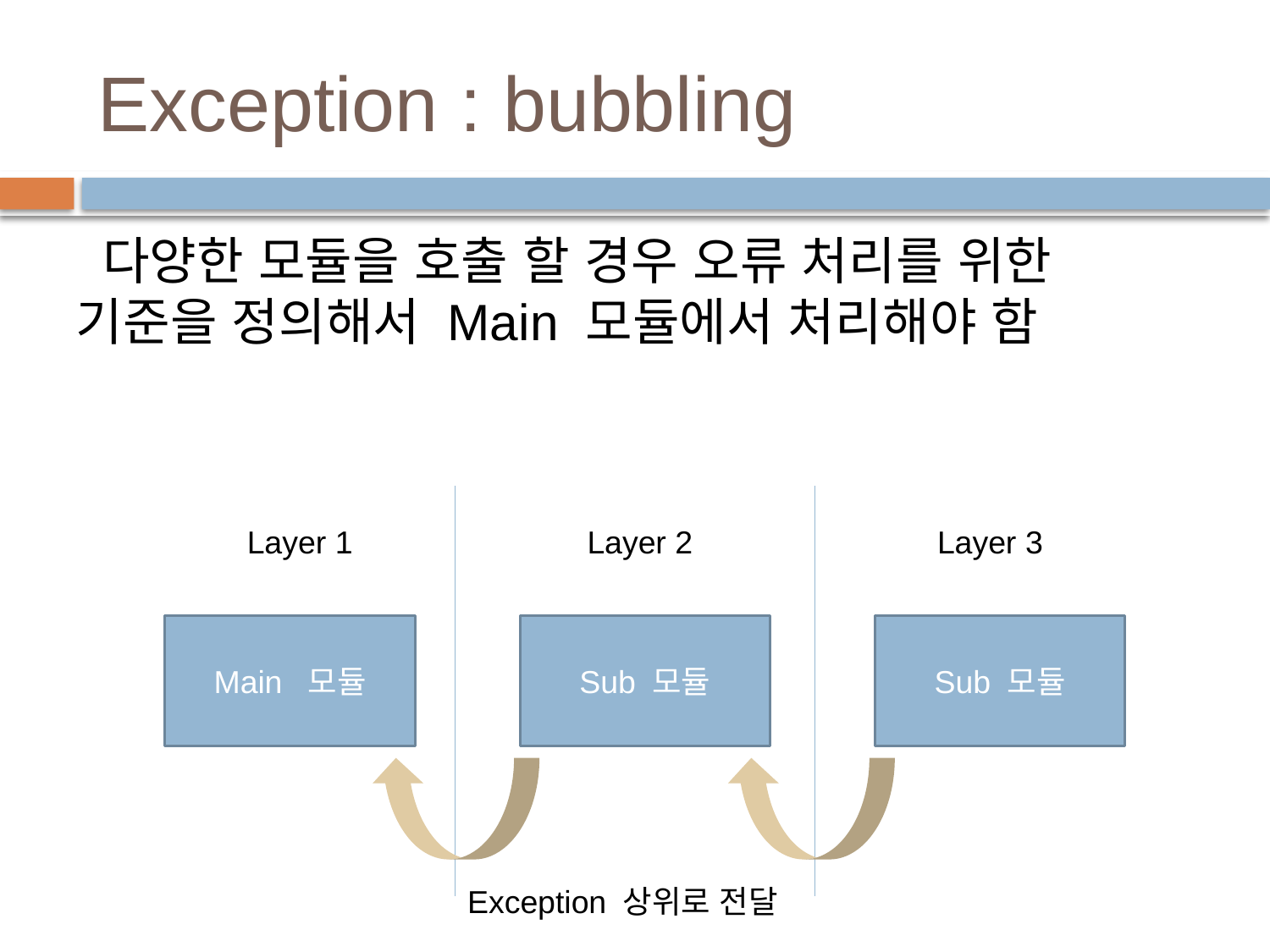

# Exception : bubbling
 다양한 모듈을 호출 할 경우 오류 처리를 위한 기준을 정의해서 Main 모듈에서 처리해야 함
Layer 1
Layer 2
Layer 3
Main  모듈
Sub 모듈
Sub 모듈

Exception 상위로 전달